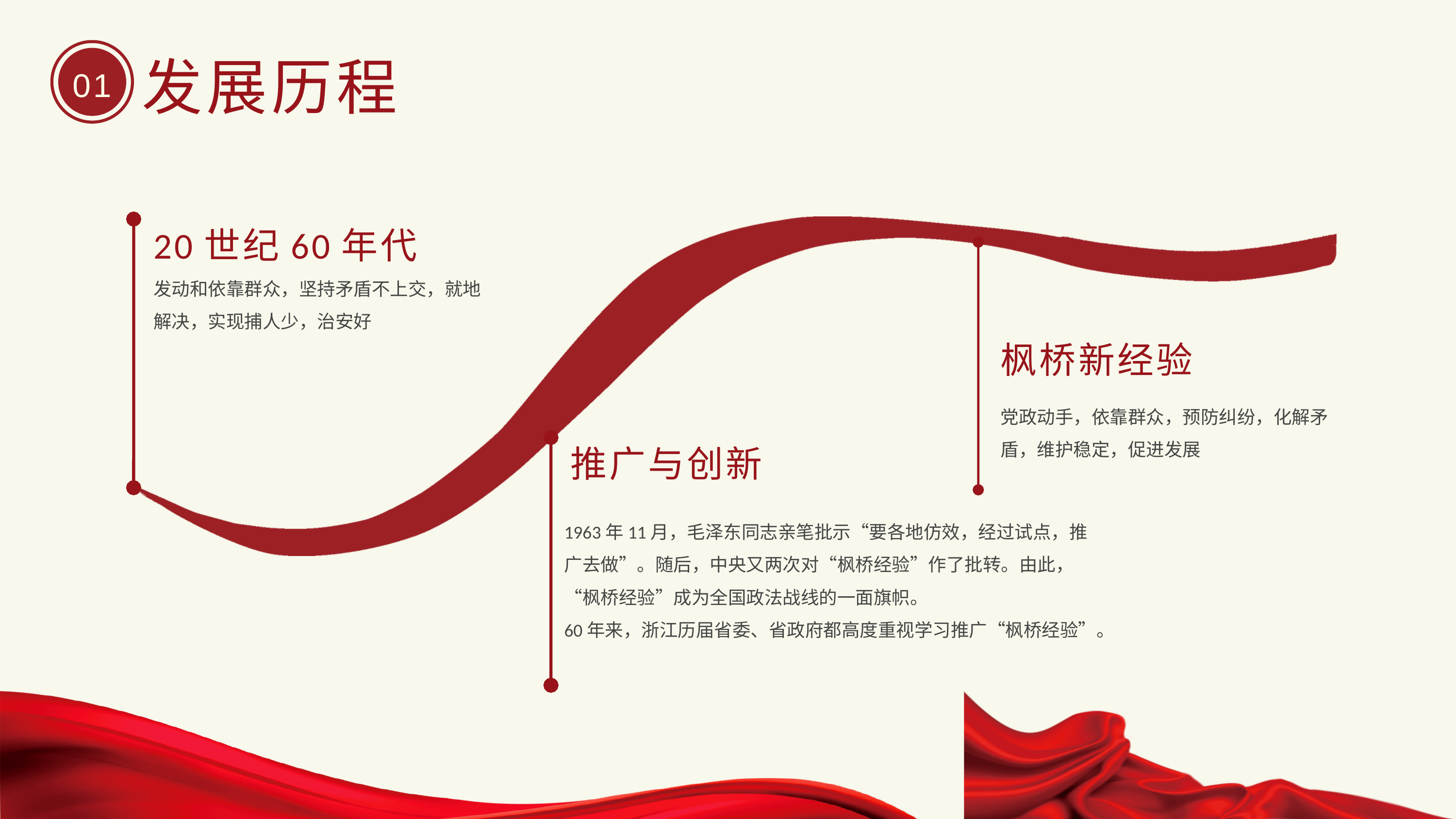

发展历程

01

20世纪60年代
发动和依靠群众，坚持矛盾不上交，就地解决，实现捕人少，治安好

枫桥新经验

党政动手，依靠群众，预防纠纷，化解矛盾，维护稳定，促进发展

推广与创新
1963年11月，毛泽东同志亲笔批示“要各地仿效，经过试点，推广去做”。随后，中央又两次对“枫桥经验”作了批转。由此，“枫桥经验”成为全国政法战线的一面旗帜。
60年来，浙江历届省委、省政府都高度重视学习推广“枫桥经验”。